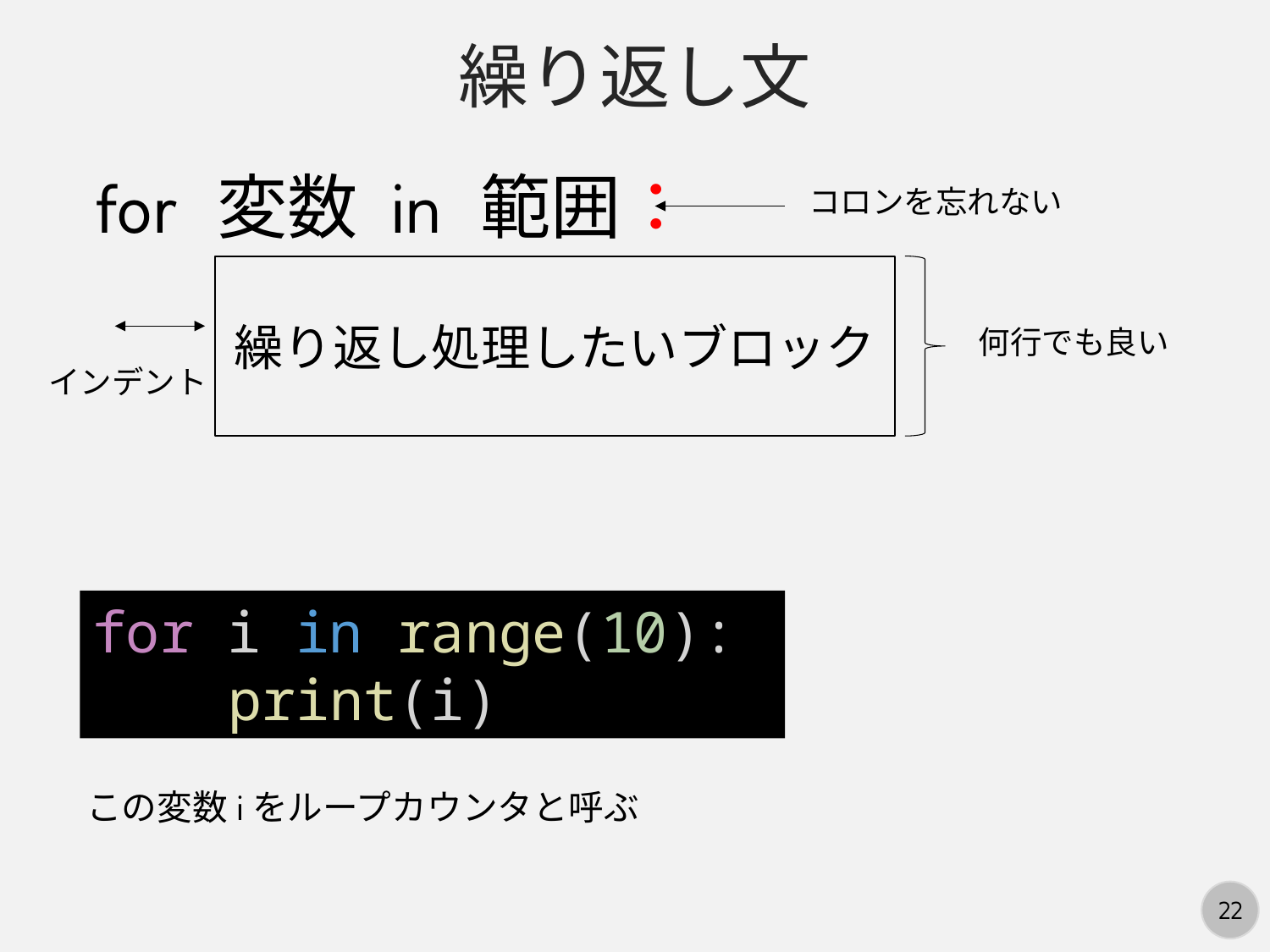

繰り返し文
for 変数 in 範囲：
コロンを忘れない
繰り返し処理したいブロック

何行でも良い
インデント
for i in range(10):
    print(i)
この変数iをループカウンタと呼ぶ